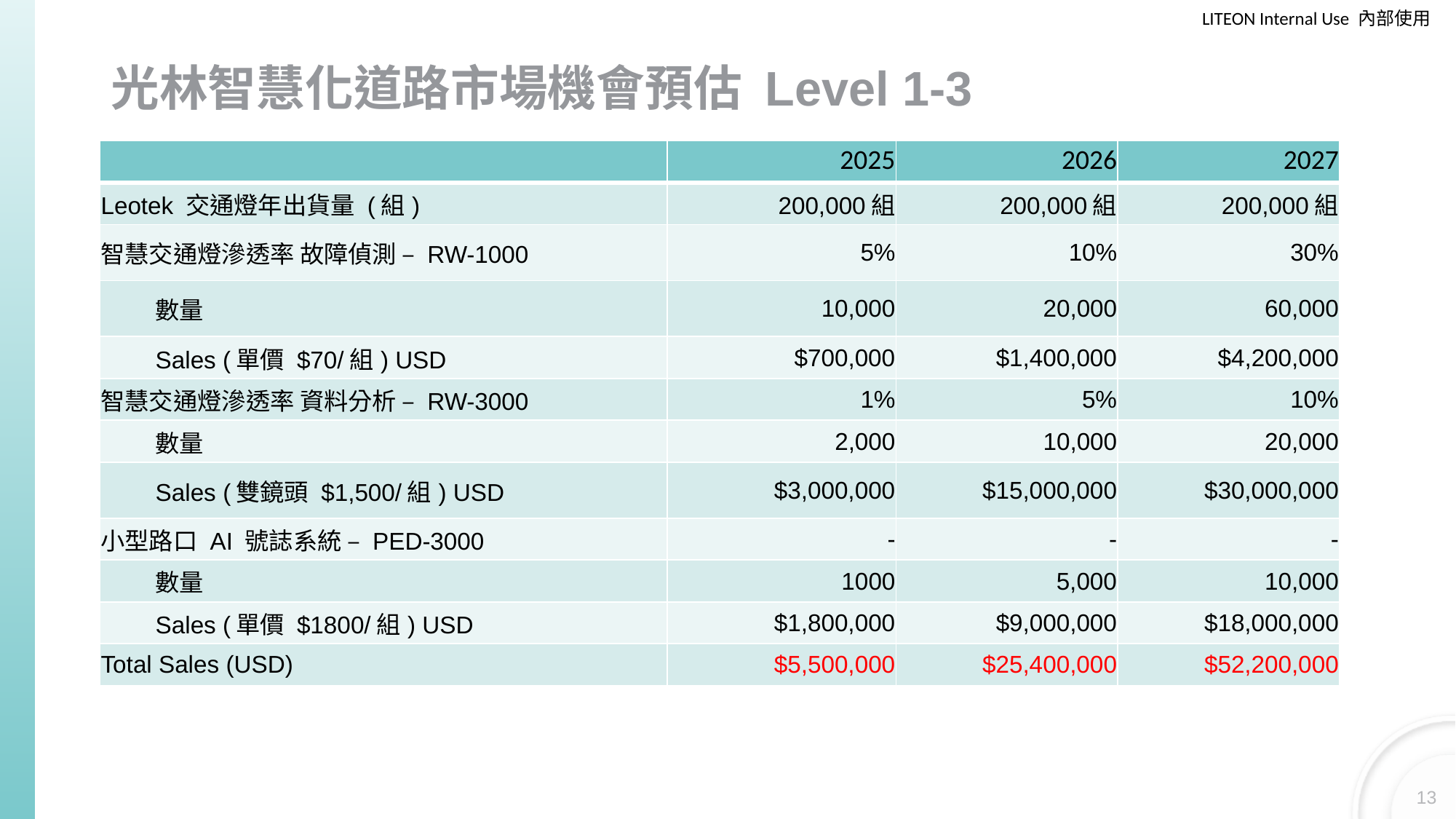

%多少道路為Level 3
# 光林智慧化道路市場機會預估 Level 1-3
改滲透率
|  | 2025 | 2026 | 2027 |
| --- | --- | --- | --- |
| Leotek 交通燈年出貨量 (組) | 200,000組 | 200,000組 | 200,000組 |
| 智慧交通燈滲透率 故障偵測 – RW-1000 | 5% | 10% | 30% |
| 數量 | 10,000 | 20,000 | 60,000 |
| Sales (單價 $70/組) USD | $700,000 | $1,400,000 | $4,200,000 |
| 智慧交通燈滲透率 資料分析 – RW-3000 | 1% | 5% | 10% |
| 數量 | 2,000 | 10,000 | 20,000 |
| Sales (雙鏡頭 $1,500/組) USD | $3,000,000 | $15,000,000 | $30,000,000 |
| 小型路口 AI 號誌系統 – PED-3000 | - | - | - |
| 數量 | 1000 | 5,000 | 10,000 |
| Sales (單價 $1800/組) USD | $1,800,000 | $9,000,000 | $18,000,000 |
| Total Sales (USD) | $5,500,000 | $25,400,000 | $52,200,000 |
TAM
1000的賣價為何? $1350NTD(成本)
我們一年初多少 Traffic Signal
假設每年 5% 滲透率, 一直到 2026 平均維持 10% 滲透率 (出貨的 10%)
會是多少個交通燈需要被“數位化”
加入數量
SAM
SAM – 我們的目標市場 (我們一年出多少紅綠燈)
雙鏡頭售價為單一路口，需再換算
Wabin:
2. 我們一年出多少紅綠燈? ~30萬 pcs 紅綠燈 (不含行人燈)
1-2 . 即將面臨轉換的量又有多少?  我們市佔預估落在25%~35%，推測每年即將面臨轉換的量約 100萬顆~120萬顆
1-1   全美有多少紅綠燈? 以燈具更換頻率6~10年估算，預估全美紅綠燈約600萬~1200萬顆
僅算北美硬體 (寫Note備註即可)
滲透率占市場幾% (是否合理?)
附註此表為何合理
13
產品成本矩陣
|  |  | 單鏡頭 | 雙鏡頭 | 三鏡頭 |
| --- | --- | --- | --- | --- |
| 內嵌式 | 成本 硬體 | $1,406 | $1,566 | $1,726 |
|  | 成本 安裝 | $500 | $500 | $500 |
|  | 軟體 | $1,600 | $2,000 | $2,400 |
|  | 毛利: 40% |  |  |  |
|  | 售價 (硬體+毛利) | $2,343 | $2610 | $2,877 |
|  | 售價 (硬體+軟體+毛利) | $5,010 | $5,943 | $6,877 |
| 雙鏡頭 |  |
| --- | --- |
| 售價 (單一路口) | $ 5,943 |
| 售價 (單一號誌) | $ 1,486 |
| 1000 |  |
| --- | --- |
| 售價 | $ 41 (1,350NTD ) |
| 售價 (成本+40%毛利) | $ 68 |